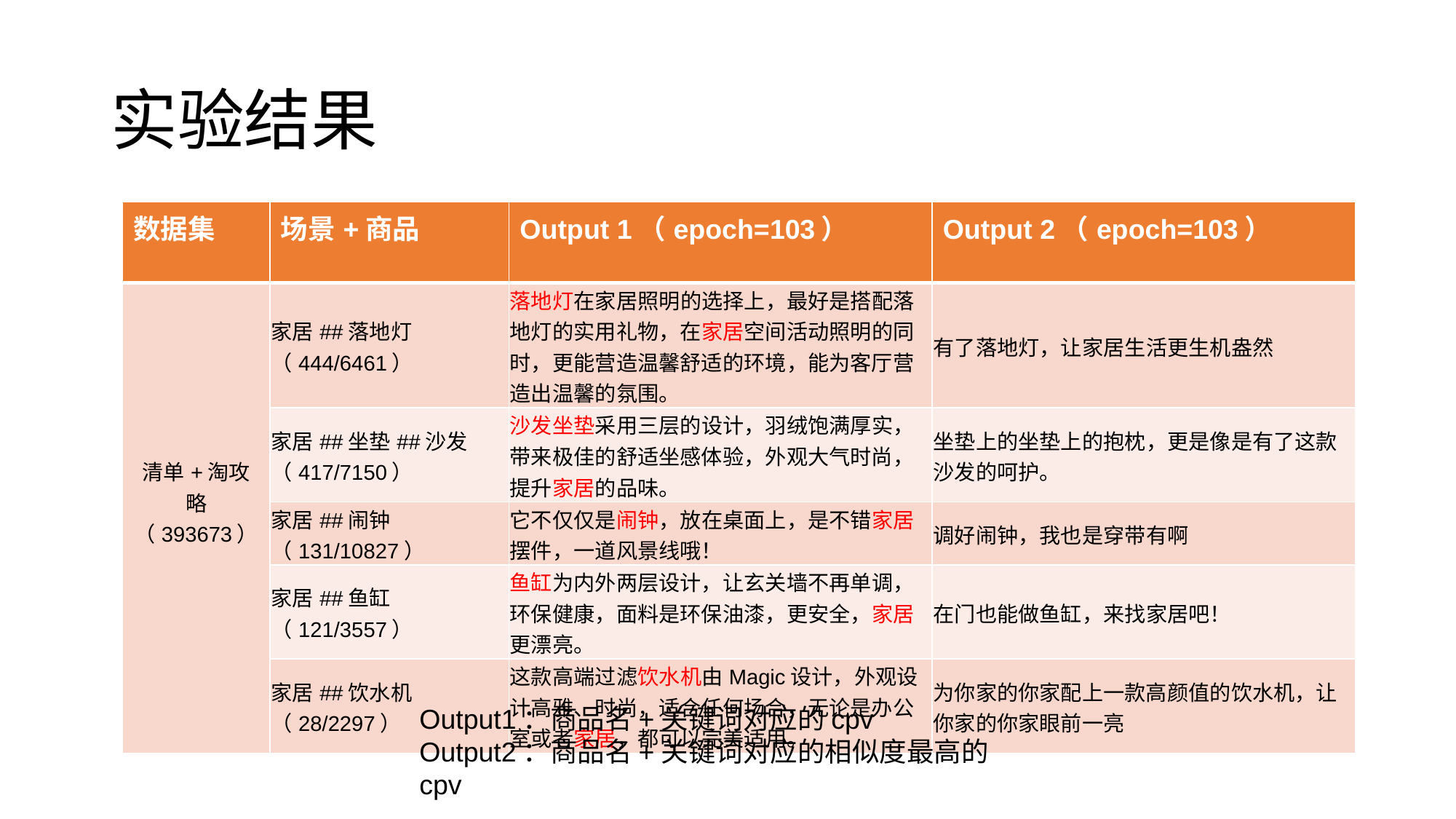

# 实验结果
| 数据集 | 场景+商品 | Output 1（epoch=103） | Output 2（epoch=103） |
| --- | --- | --- | --- |
| 清单+淘攻略（393673） | 家居##落地灯（444/6461） | 落地灯在家居照明的选择上，最好是搭配落地灯的实用礼物，在家居空间活动照明的同时，更能营造温馨舒适的环境，能为客厅营造出温馨的氛围。 | 有了落地灯，让家居生活更生机盎然 |
|  | 家居##坐垫##沙发（417/7150） | 沙发坐垫采用三层的设计，羽绒饱满厚实，带来极佳的舒适坐感体验，外观大气时尚，提升家居的品味。 | 坐垫上的坐垫上的抱枕，更是像是有了这款沙发的呵护。 |
|  | 家居##闹钟（131/10827） | 它不仅仅是闹钟，放在桌面上，是不错家居摆件，一道风景线哦！ | 调好闹钟，我也是穿带有啊 |
|  | 家居##鱼缸（121/3557） | 鱼缸为内外两层设计，让玄关墙不再单调，环保健康，面料是环保油漆，更安全，家居更漂亮。 | 在门也能做鱼缸，来找家居吧！ |
|  | 家居##饮水机（28/2297） | 这款高端过滤饮水机由Magic设计，外观设计高雅、时尚，适合任何场合，无论是办公室或者家居，都可以完美适用。 | 为你家的你家配上一款高颜值的饮水机，让你家的你家眼前一亮 |
Output1：商品名+关键词对应的cpv
Output2：商品名+关键词对应的相似度最高的cpv